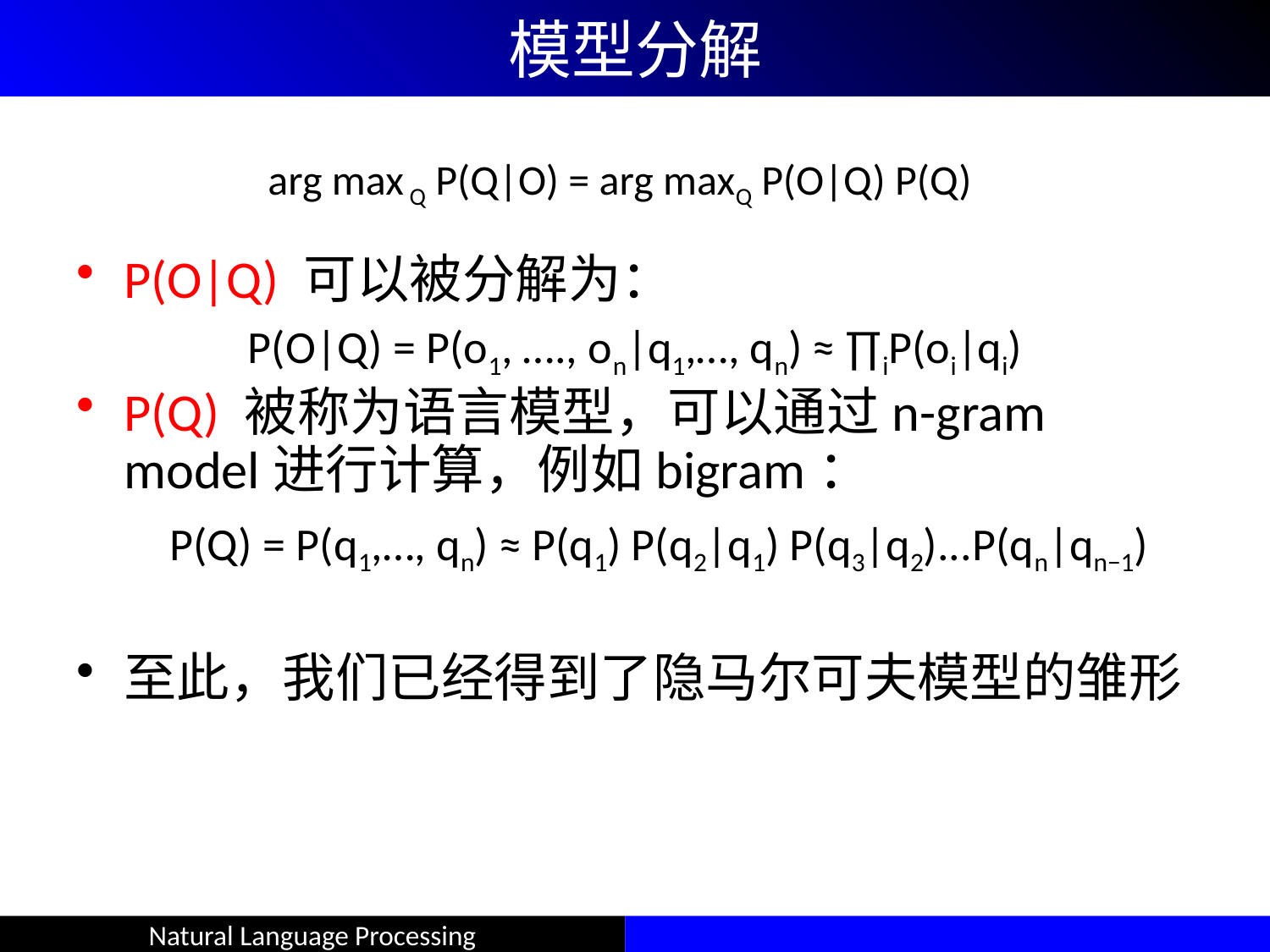

# 模型分解
arg max Q P(Q|O) = arg maxQ P(O|Q) P(Q)
P(O|Q) 可以被分解为：
P(O|Q) = P(o1, …., on|q1,…, qn) ≈ ∏iP(oi|qi)
P(Q) 被称为语言模型，可以通过n-gram model进行计算，例如bigram：
	P(Q) = P(q1,…, qn) ≈ P(q1) P(q2|q1) P(q3|q2)...P(qn|qn−1)

至此，我们已经得到了隐马尔可夫模型的雏形